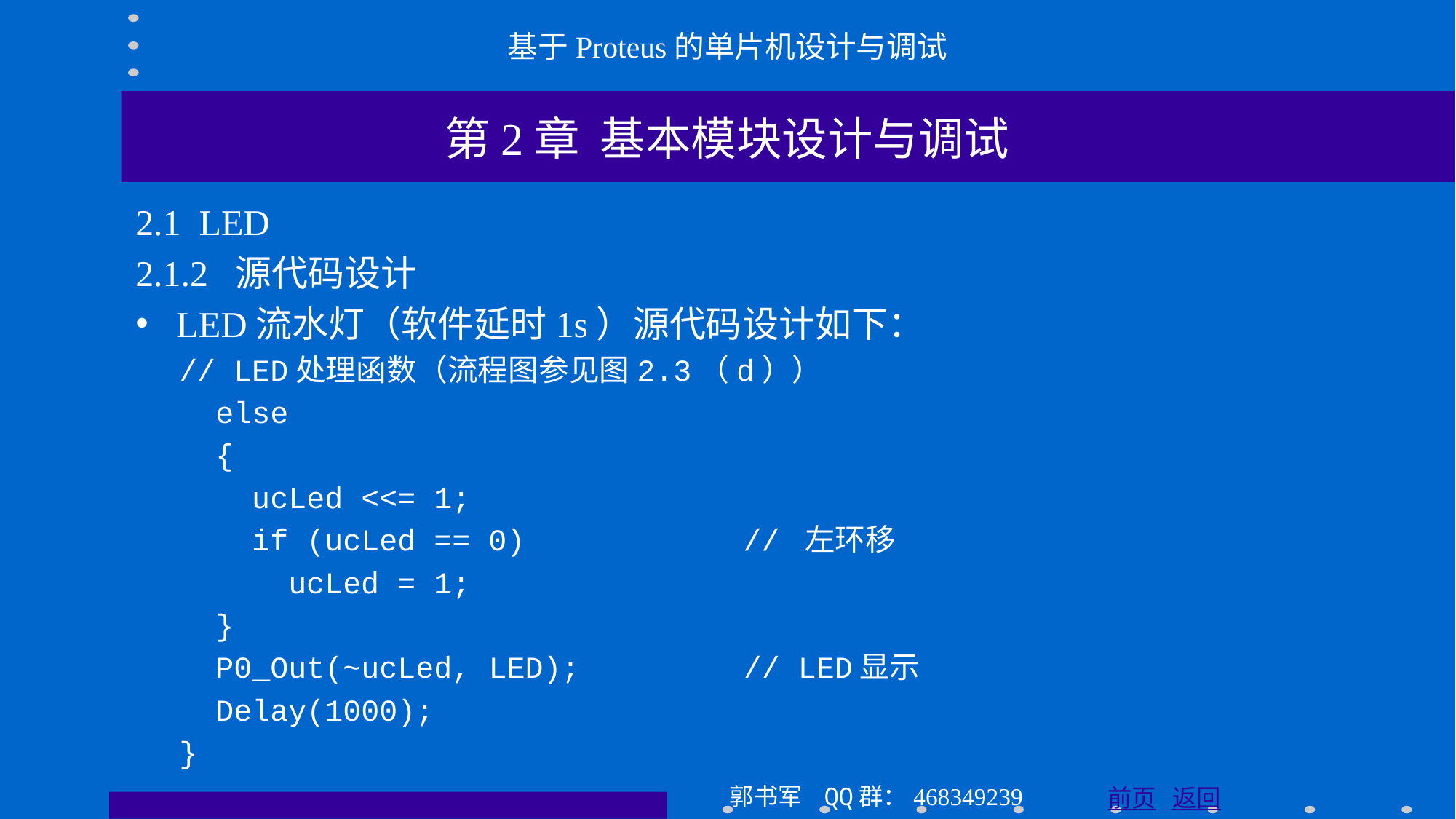

基于Proteus的单片机设计与调试
第2章  基本模块设计与调试
2.1  LED
2.1.2  源代码设计
LED流水灯（软件延时1s）源代码设计如下：
// LED处理函数（流程图参见图2.3（d））
  else
  {
    ucLed <<= 1;
    if (ucLed == 0)            // 左环移
      ucLed = 1;
  }
  P0_Out(~ucLed, LED);         // LED显示
  Delay(1000);
}

郭书军   QQ群：468349239
前页   返回